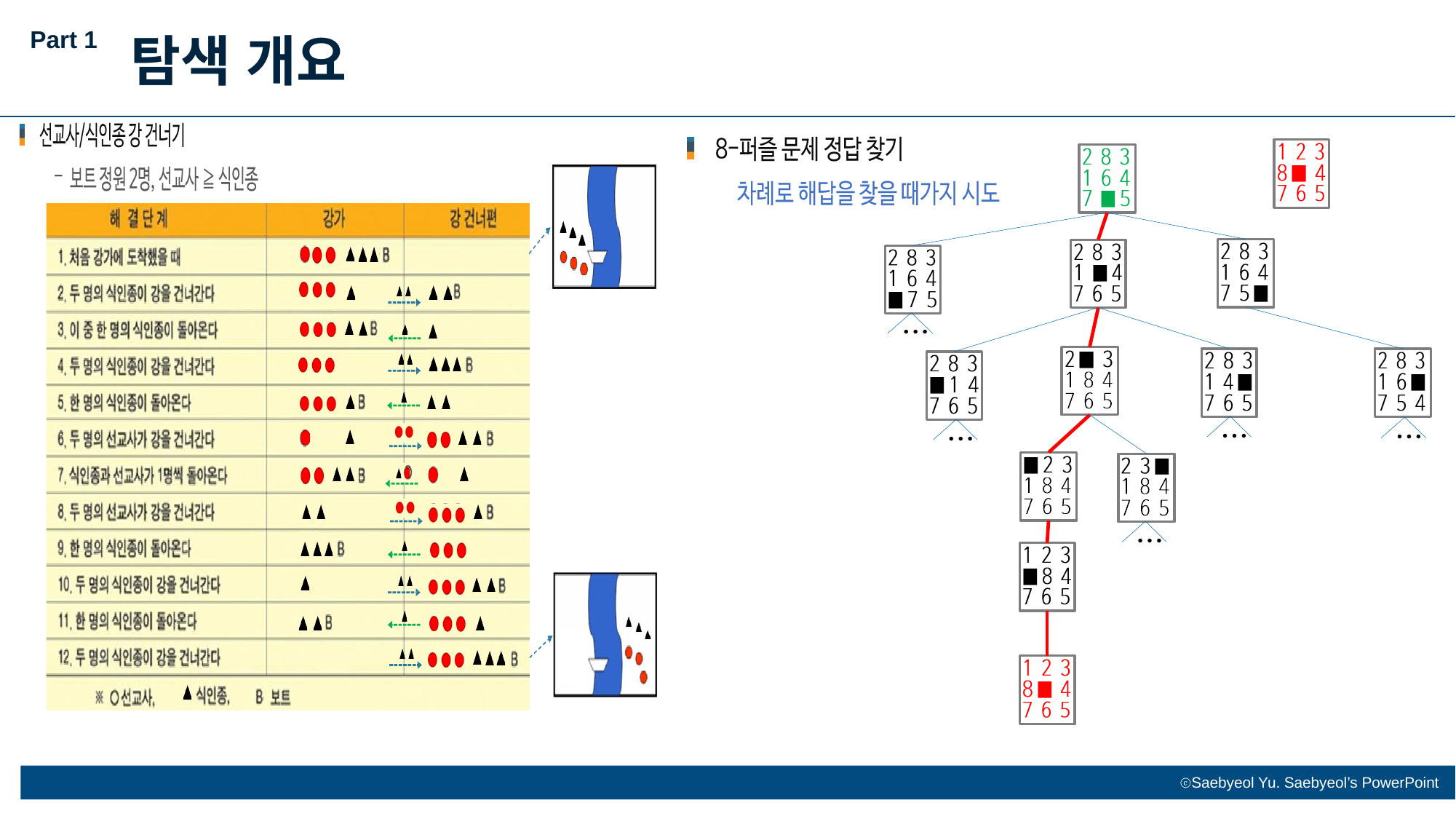

Part 1
탐색 개요

⋯

⋯
⋯

⋯

⋯